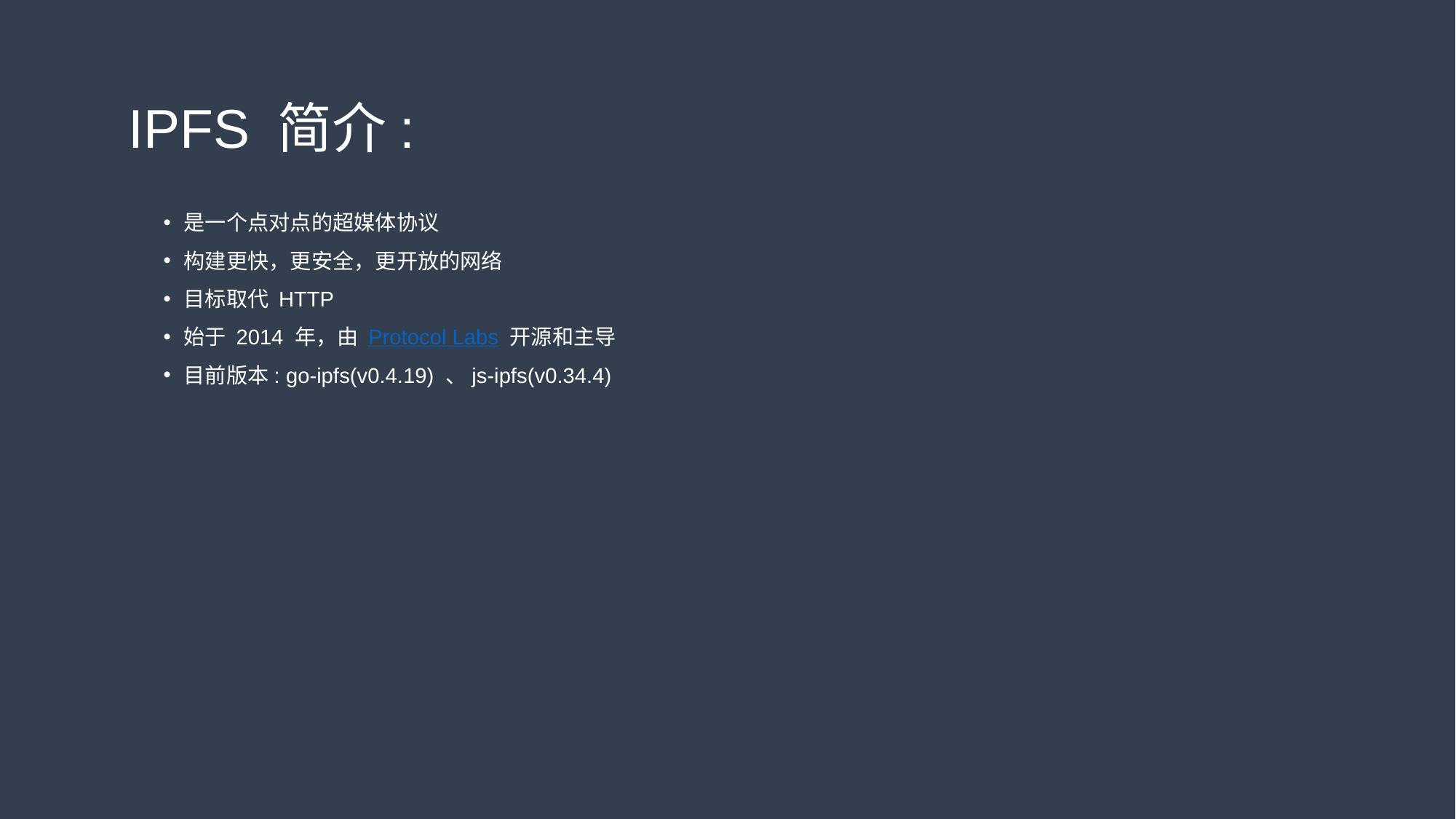

IPFS 简介:
是一个点对点的超媒体协议
构建更快，更安全，更开放的网络
目标取代 HTTP
始于 2014 年，由 Protocol Labs 开源和主导
目前版本: go-ipfs(v0.4.19) 、js-ipfs(v0.34.4)